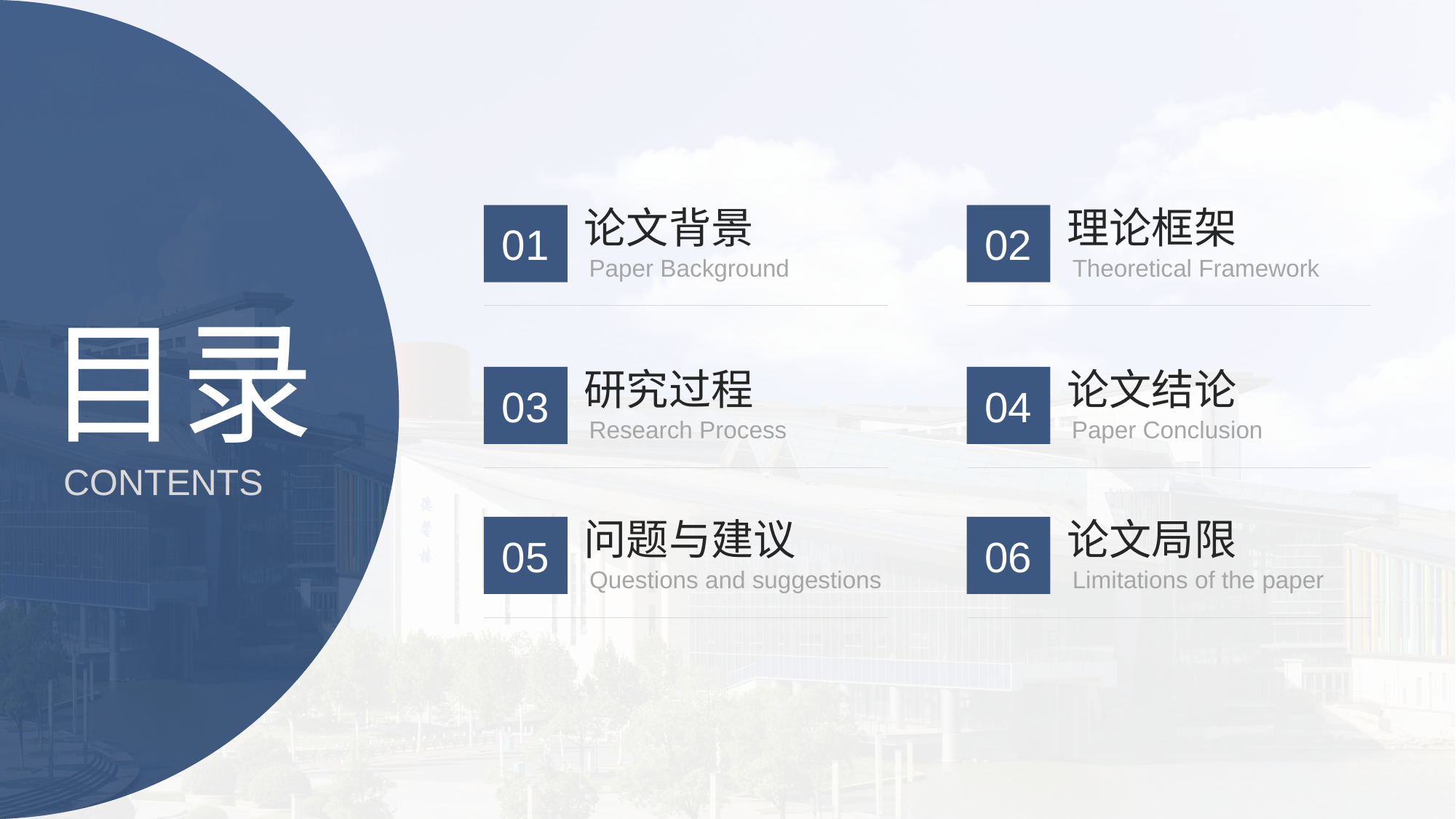

论文背景
理论框架
01
02
Paper Background
Theoretical Framework
目录
CONTENTS
研究过程
论文结论
03
04
Research Process
Paper Conclusion
问题与建议
论文局限
05
06
Questions and suggestions
Limitations of the paper